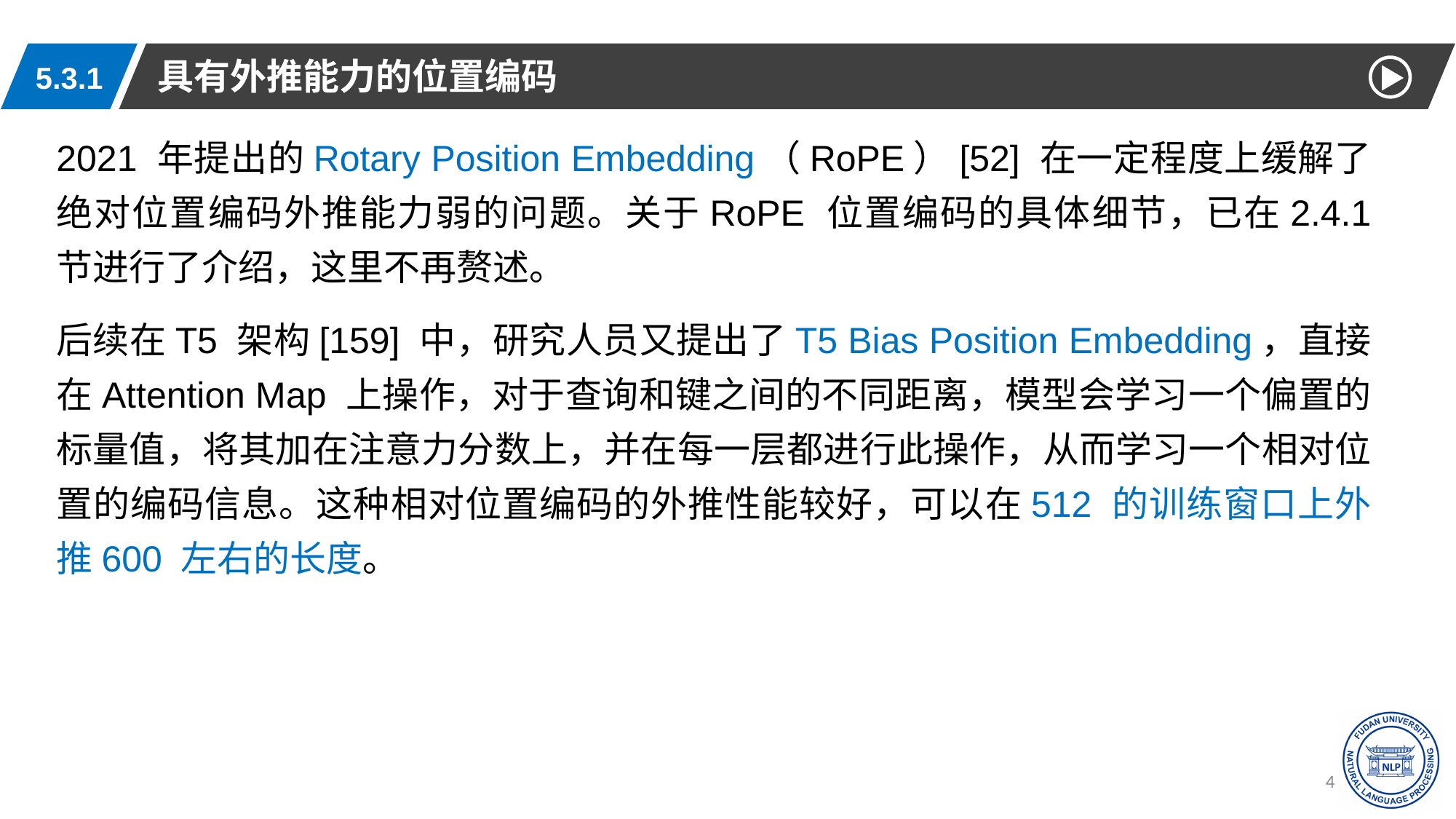

具有外推能力的位置编码
5.3.1

2021 年提出的Rotary Position Embedding（RoPE）[52] 在一定程度上缓解了绝对位置编码外推能力弱的问题。关于RoPE 位置编码的具体细节，已在2.4.1 节进行了介绍，这里不再赘述。
后续在T5 架构[159] 中，研究人员又提出了T5 Bias Position Embedding，直接在Attention Map 上操作，对于查询和键之间的不同距离，模型会学习一个偏置的标量值，将其加在注意力分数上，并在每一层都进行此操作，从而学习一个相对位置的编码信息。这种相对位置编码的外推性能较好，可以在512 的训练窗口上外推600 左右的长度。
43